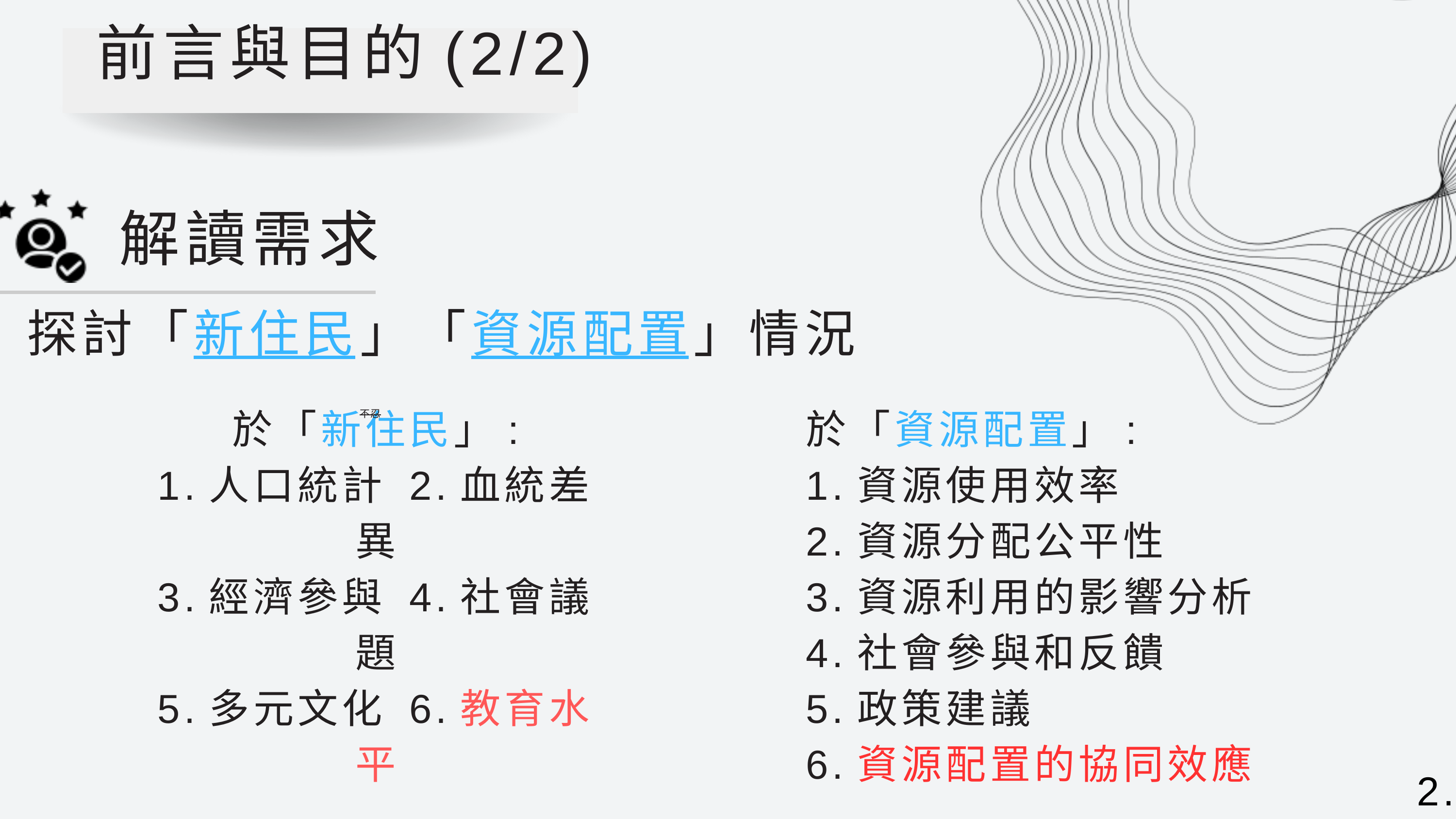

前言與目的(2/2)

解讀需求

探討「新住民」「資源配置」情況
於「新住民」:
1.人口統計 2.血統差異
3.經濟參與 4.社會議題
5.多元文化 6.教育水平
於「資源配置」:
1.資源使用效率
2.資源分配公平性
3.資源利用的影響分析
4.社會參與和反饋
5.政策建議
6.資源配置的協同效應
不忍
2.